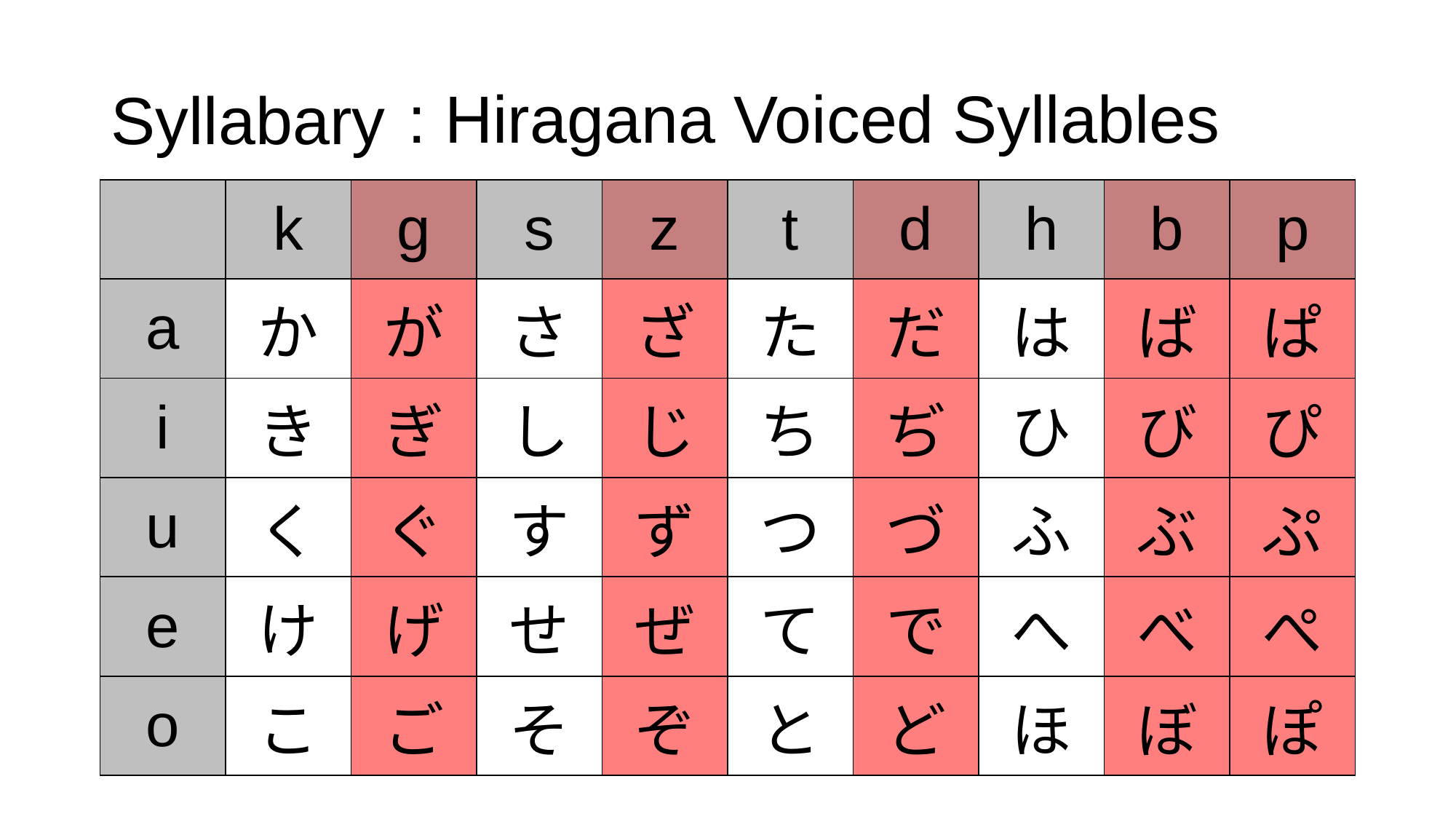

# Syllabary
 : Hiragana Voiced Syllables
|  | k | g | s | z | t | d | h | b | p |
| --- | --- | --- | --- | --- | --- | --- | --- | --- | --- |
| a | か | が | さ | ざ | た | だ | は | ば | ぱ |
| i | き | ぎ | し | じ | ち | ぢ | ひ | び | ぴ |
| u | く | ぐ | す | ず | つ | づ | ふ | ぶ | ぷ |
| e | け | げ | せ | ぜ | て | で | へ | べ | ぺ |
| o | こ | ご | そ | ぞ | と | ど | ほ | ぼ | ぽ |
Ideograms
Words
Grammar
Reading